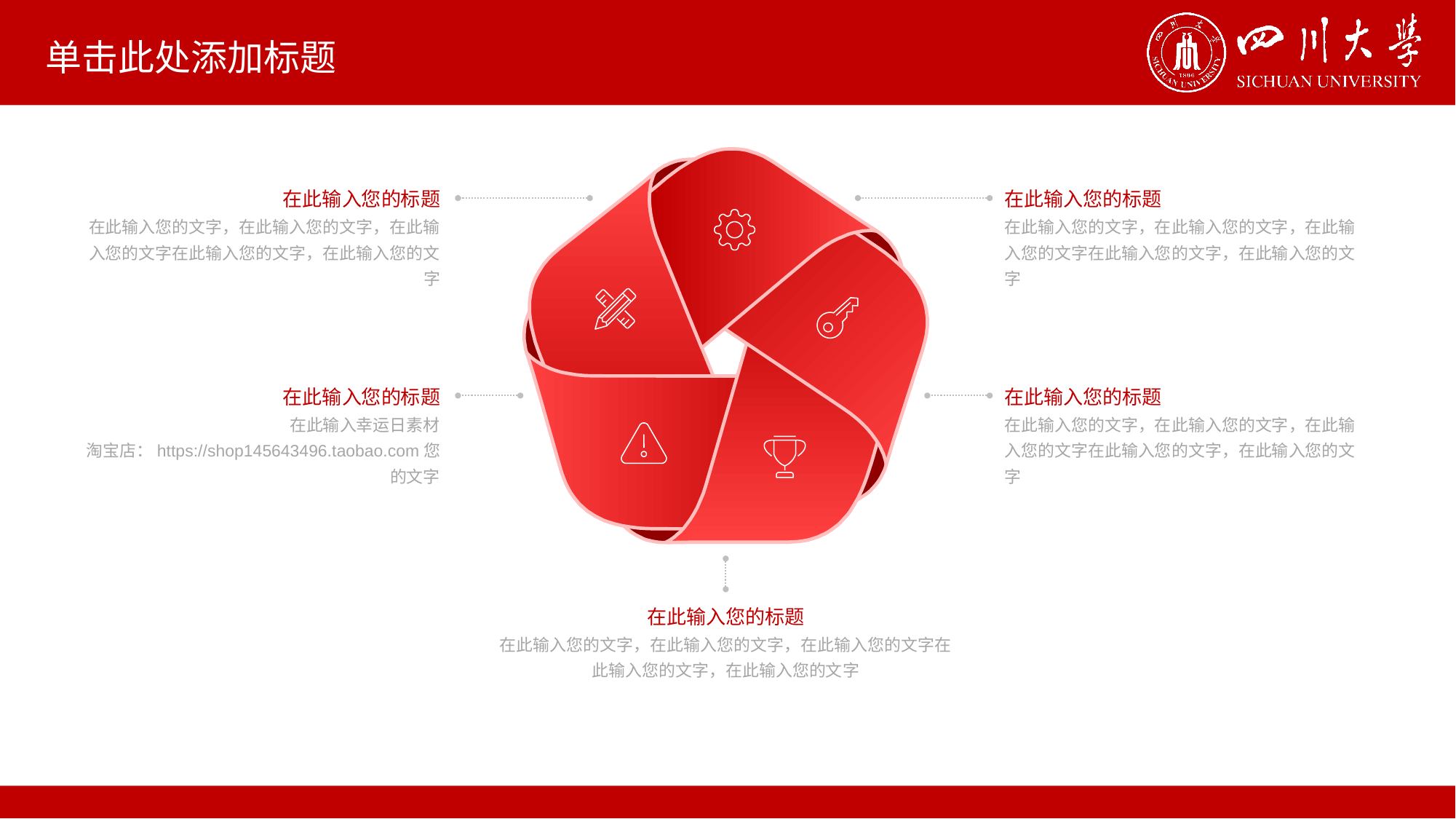

# 单击此处添加标题

在此输入您的标题
在此输入您的文字，在此输入您的文字，在此输入您的文字在此输入您的文字，在此输入您的文字
在此输入您的标题
在此输入您的文字，在此输入您的文字，在此输入您的文字在此输入您的文字，在此输入您的文字
在此输入您的标题
在此输入幸运日素材 淘宝店：https://shop145643496.taobao.com您的文字
在此输入您的标题
在此输入您的文字，在此输入您的文字，在此输入您的文字在此输入您的文字，在此输入您的文字
在此输入您的标题
在此输入您的文字，在此输入您的文字，在此输入您的文字在此输入您的文字，在此输入您的文字